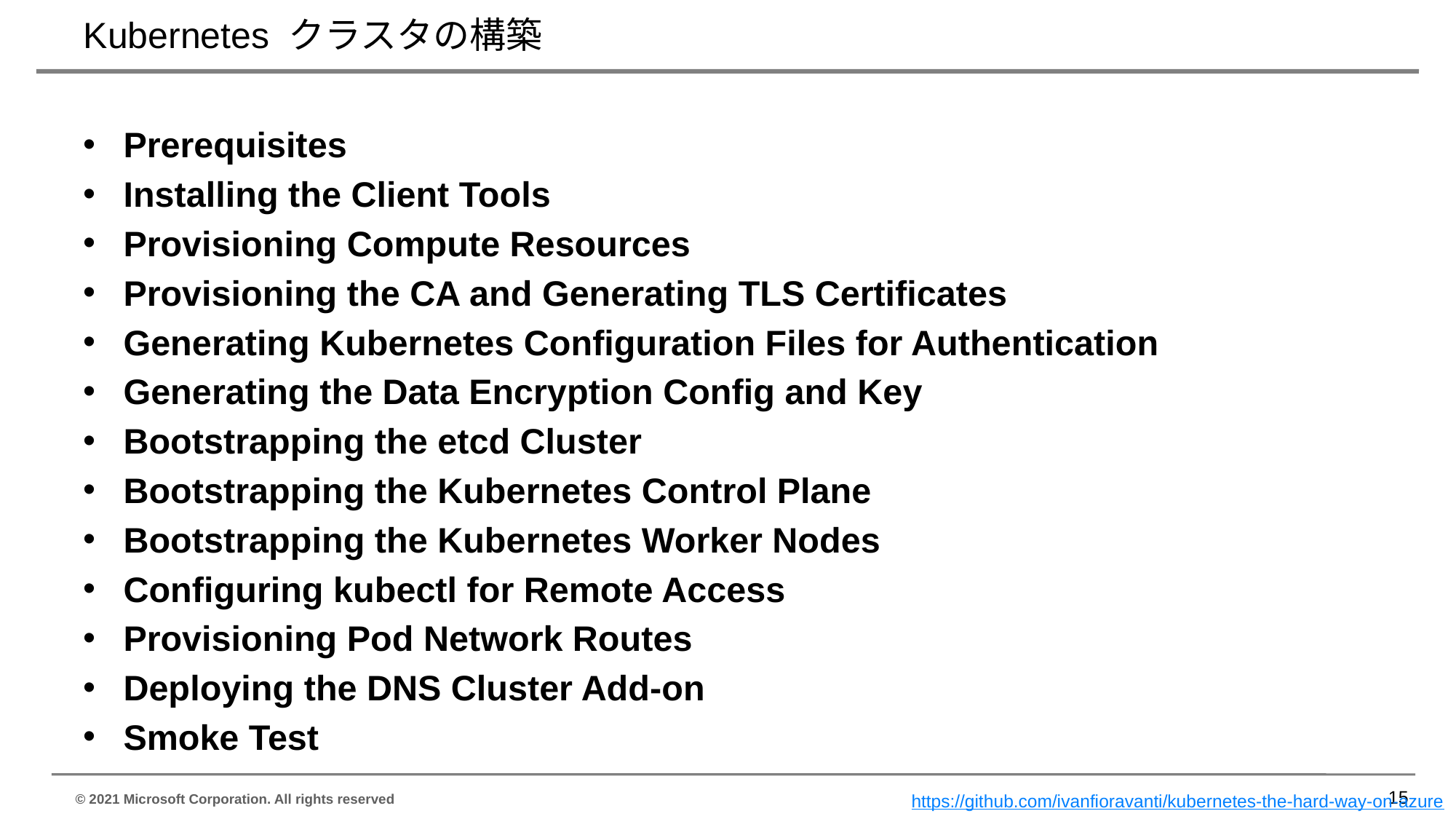

# Kubernetes クラスタの構築
Prerequisites
Installing the Client Tools
Provisioning Compute Resources
Provisioning the CA and Generating TLS Certificates
Generating Kubernetes Configuration Files for Authentication
Generating the Data Encryption Config and Key
Bootstrapping the etcd Cluster
Bootstrapping the Kubernetes Control Plane
Bootstrapping the Kubernetes Worker Nodes
Configuring kubectl for Remote Access
Provisioning Pod Network Routes
Deploying the DNS Cluster Add-on
Smoke Test

15
https://github.com/ivanfioravanti/kubernetes-the-hard-way-on-azure